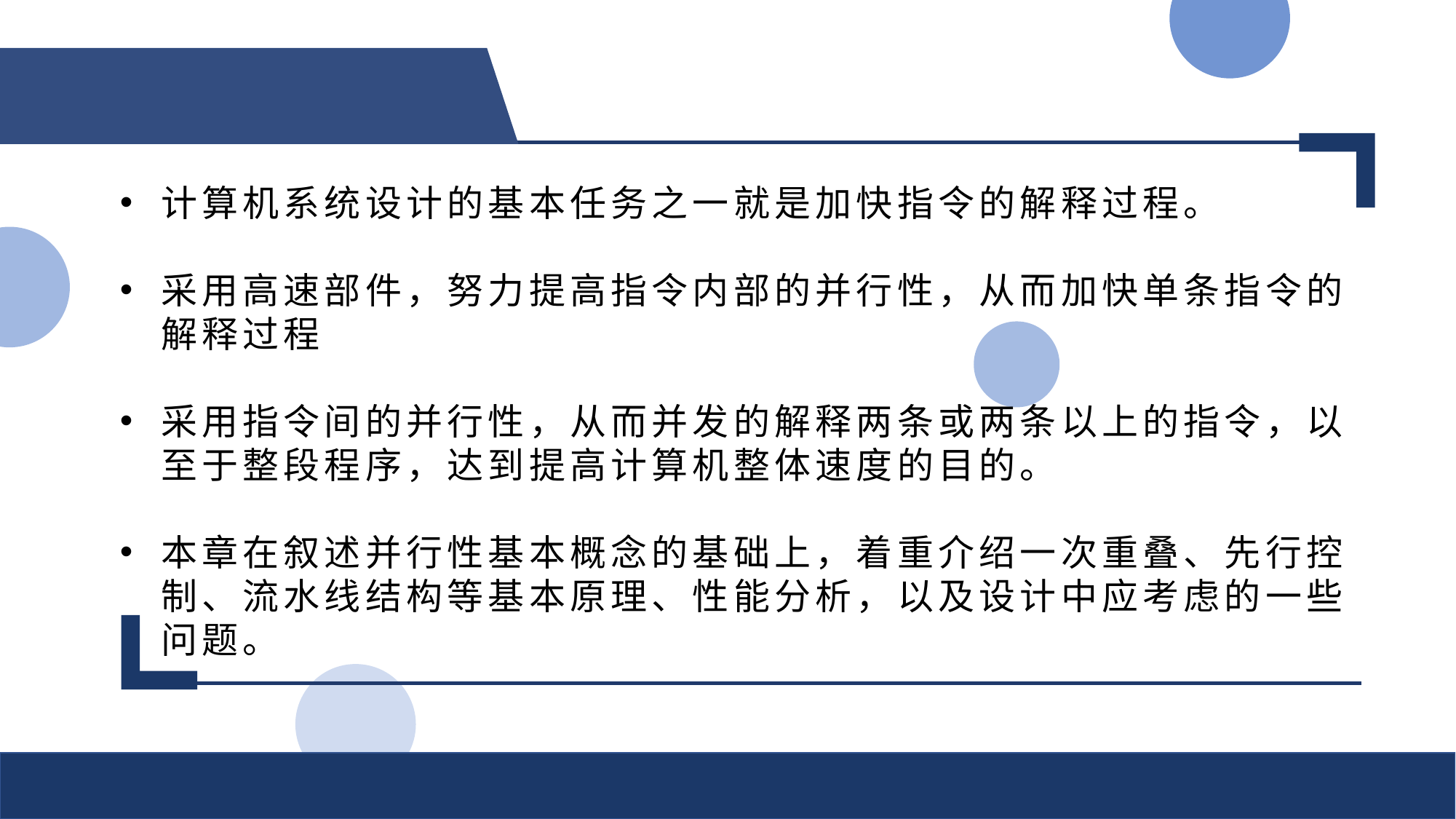

#
计算机系统设计的基本任务之一就是加快指令的解释过程。

采用高速部件，努力提高指令内部的并行性，从而加快单条指令的解释过程

采用指令间的并行性，从而并发的解释两条或两条以上的指令，以至于整段程序，达到提高计算机整体速度的目的。

本章在叙述并行性基本概念的基础上，着重介绍一次重叠、先行控制、流水线结构等基本原理、性能分析，以及设计中应考虑的一些问题。